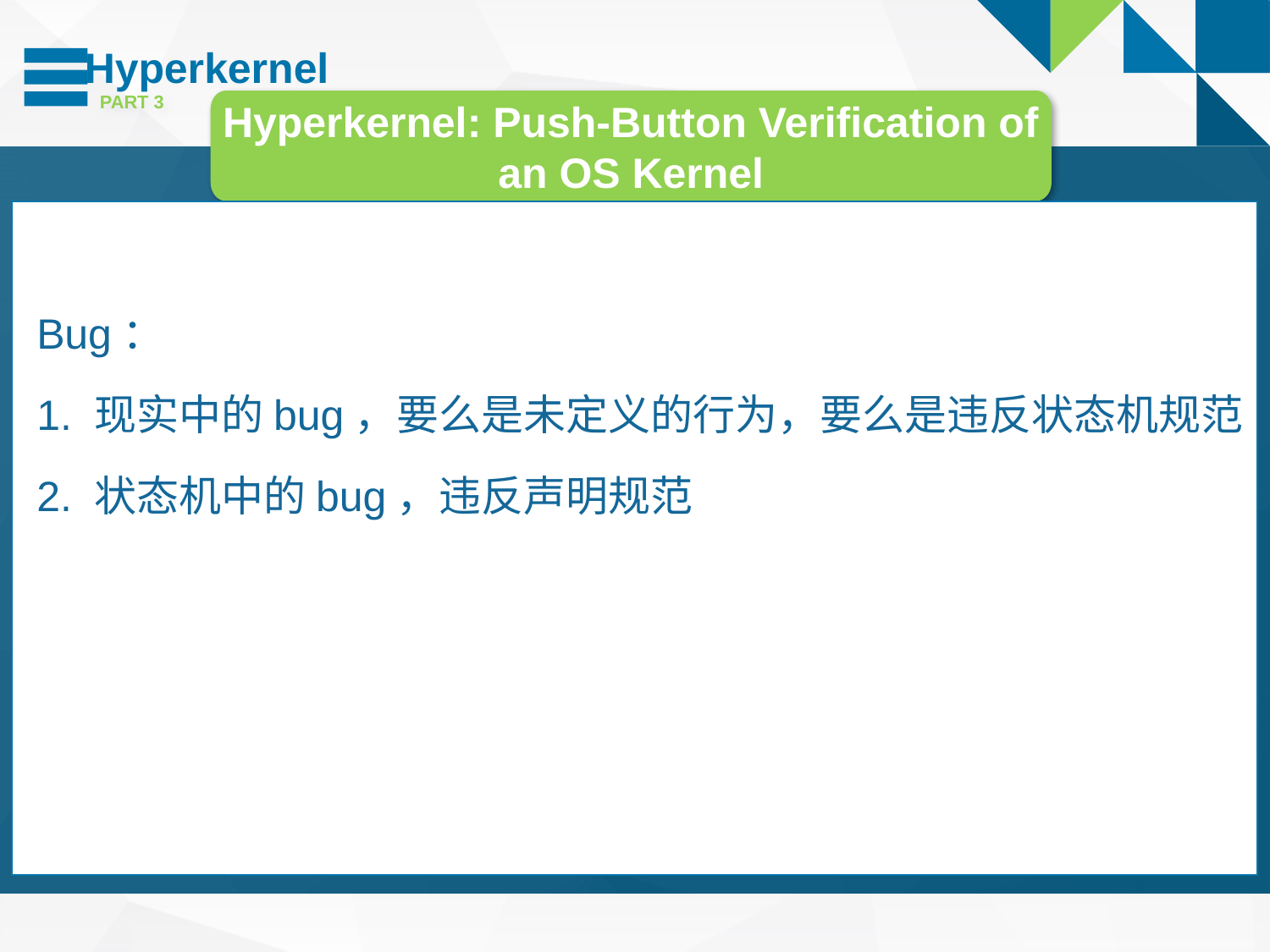

Hyperkernel

PART 3
Hyperkernel: Push-Button Verification of an OS Kernel

Bug：
1. 现实中的bug，要么是未定义的行为，要么是违反状态机规范
2. 状态机中的bug，违反声明规范